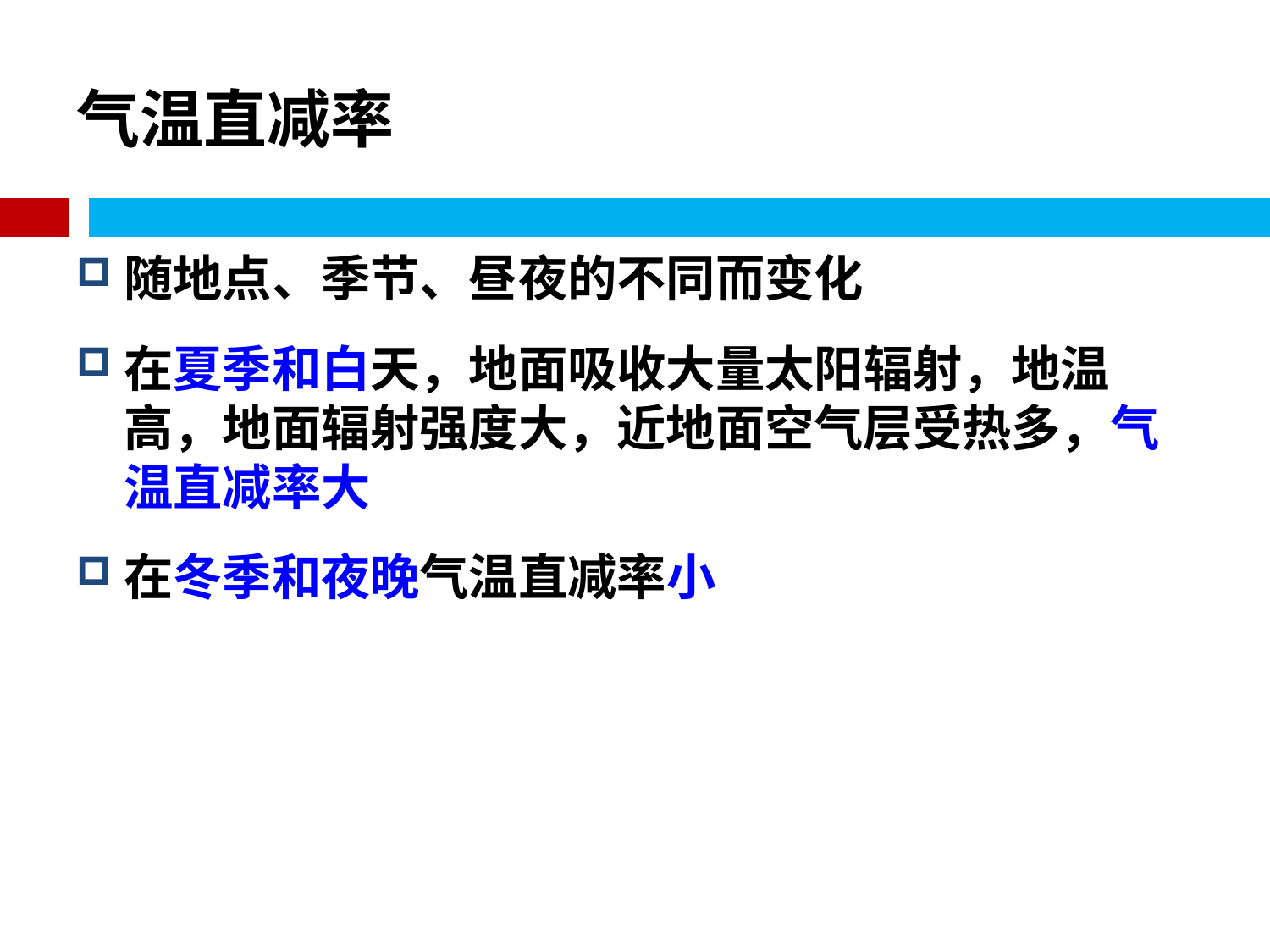

# 气温直减率
随地点、季节、昼夜的不同而变化
在夏季和白天，地面吸收大量太阳辐射，地温高，地面辐射强度大，近地面空气层受热多，气温直减率大
在冬季和夜晚气温直减率小